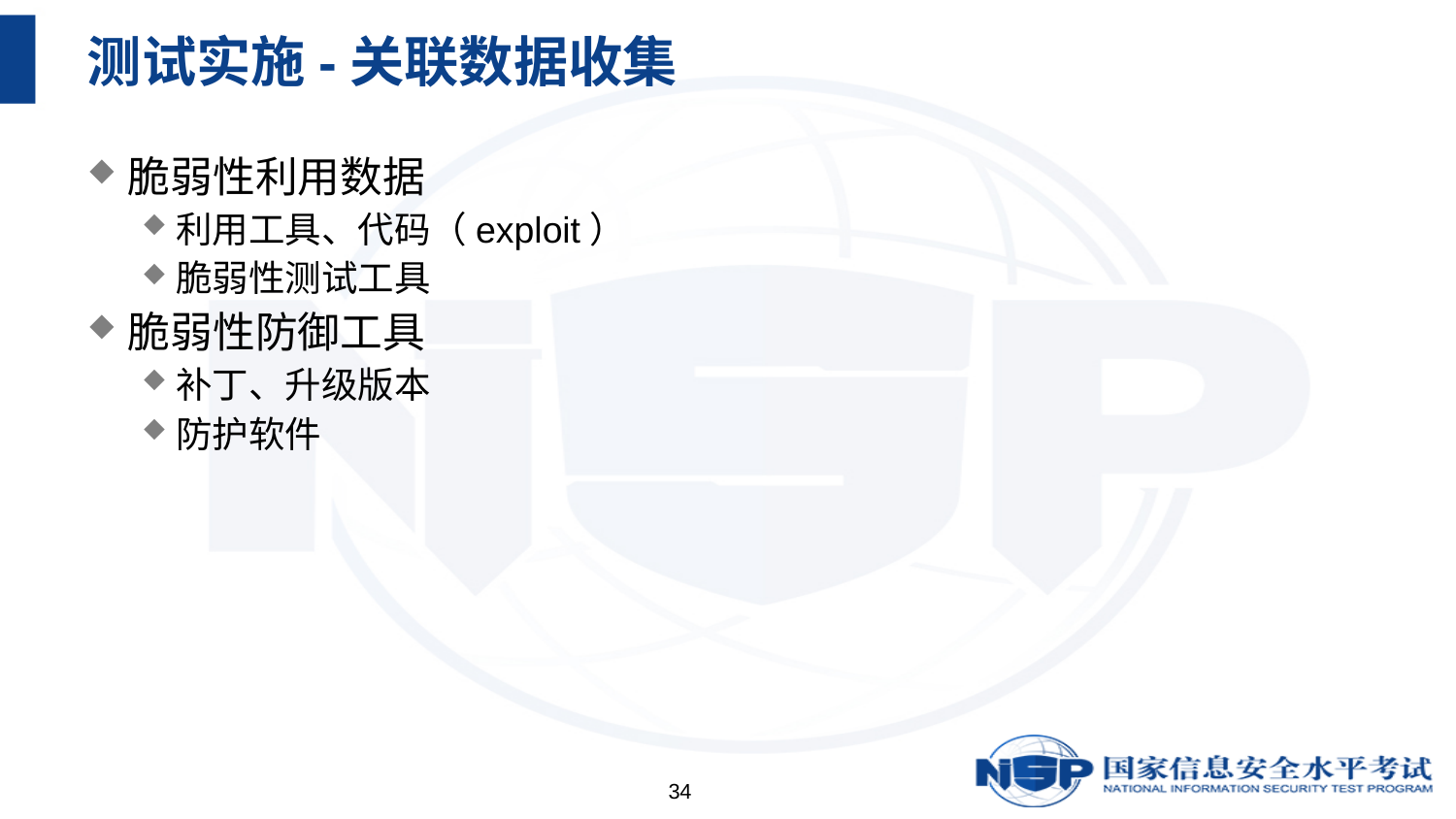

# 测试实施-关联数据收集
脆弱性利用数据
利用工具、代码（exploit）
脆弱性测试工具
脆弱性防御工具
补丁、升级版本
防护软件